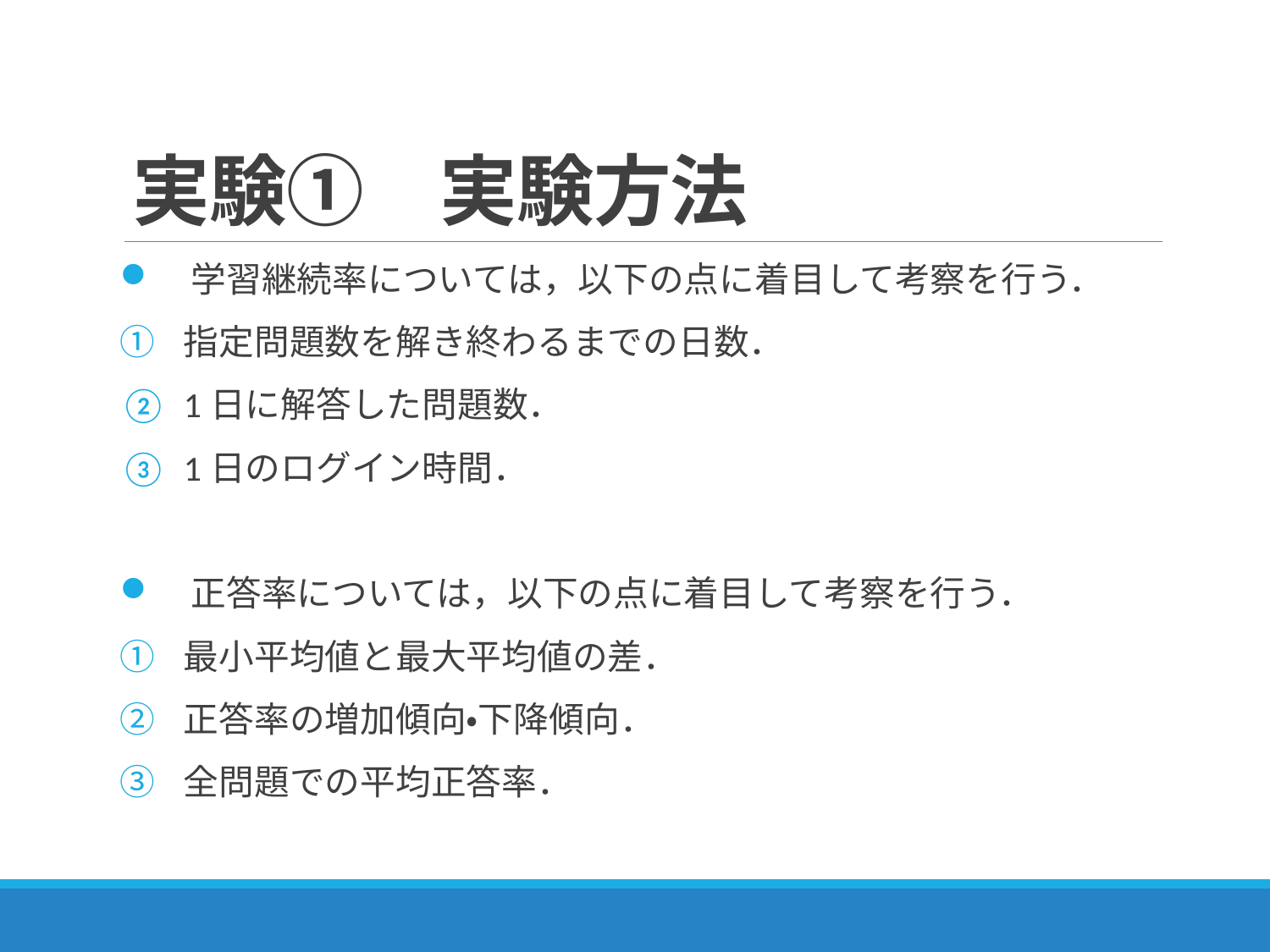

# 実験①　実験方法
　学習継続率については，以下の点に着目して考察を行う．
指定問題数を解き終わるまでの日数．
1日に解答した問題数．
1日のログイン時間．

　正答率については，以下の点に着目して考察を行う．
最小平均値と最大平均値の差．
正答率の増加傾向・下降傾向．
全問題での平均正答率．

28